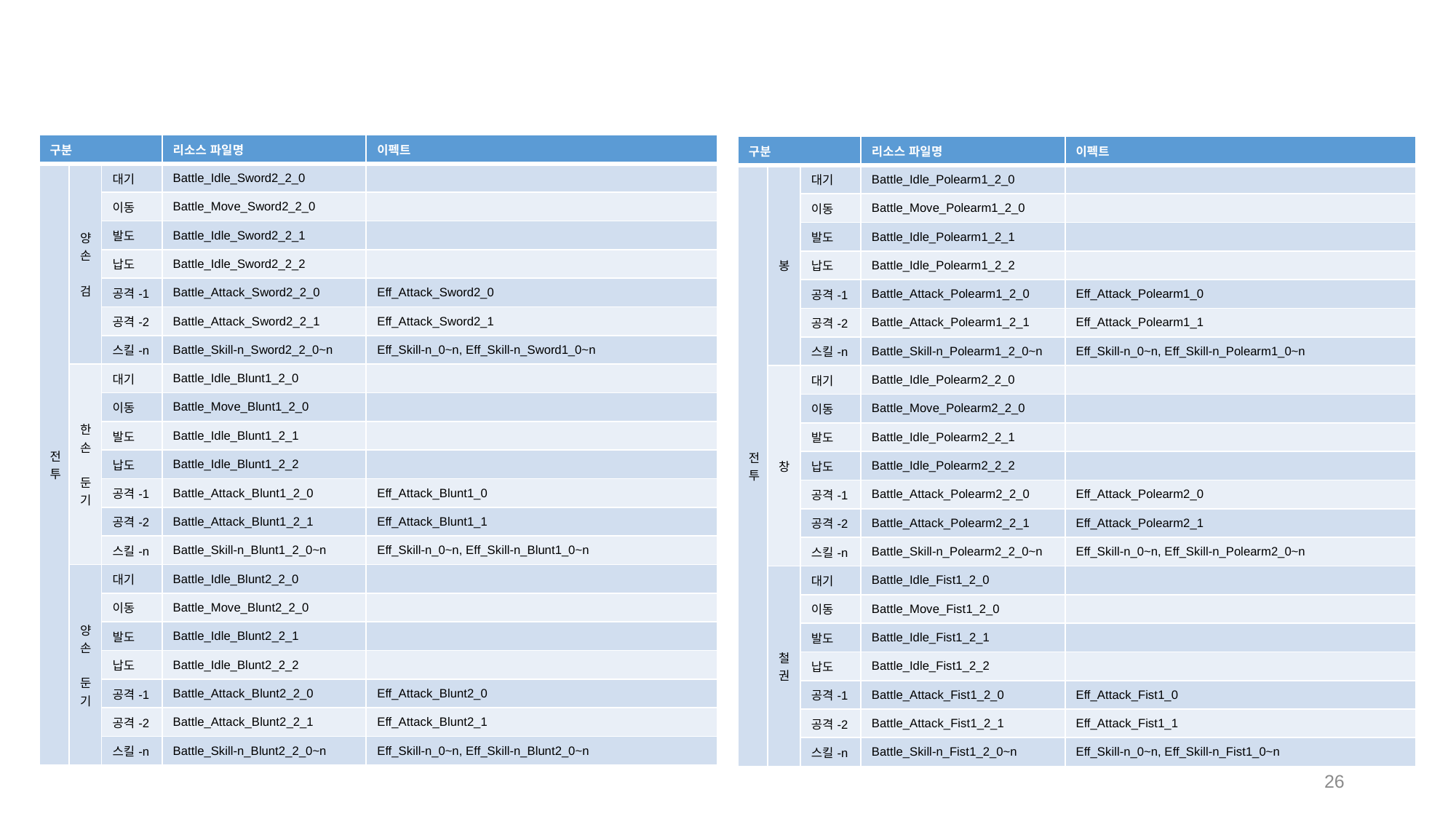

| 구분 |  | 구분 | 리소스 파일명 | 이펙트 |
| --- | --- | --- | --- | --- |
| 전투 | 양손 검 | 대기 | Battle\_Idle\_Sword2\_2\_0 |  |
|  |  | 이동 | Battle\_Move\_Sword2\_2\_0 |  |
|  |  | 발도 | Battle\_Idle\_Sword2\_2\_1 |  |
|  |  | 납도 | Battle\_Idle\_Sword2\_2\_2 |  |
|  |  | 공격-1 | Battle\_Attack\_Sword2\_2\_0 | Eff\_Attack\_Sword2\_0 |
|  |  | 공격-2 | Battle\_Attack\_Sword2\_2\_1 | Eff\_Attack\_Sword2\_1 |
|  |  | 스킬-n | Battle\_Skill-n\_Sword2\_2\_0~n | Eff\_Skill-n\_0~n, Eff\_Skill-n\_Sword1\_0~n |
|  | 한손 둔기 | 대기 | Battle\_Idle\_Blunt1\_2\_0 |  |
|  |  | 이동 | Battle\_Move\_Blunt1\_2\_0 |  |
|  |  | 발도 | Battle\_Idle\_Blunt1\_2\_1 |  |
|  |  | 납도 | Battle\_Idle\_Blunt1\_2\_2 |  |
|  |  | 공격-1 | Battle\_Attack\_Blunt1\_2\_0 | Eff\_Attack\_Blunt1\_0 |
|  |  | 공격-2 | Battle\_Attack\_Blunt1\_2\_1 | Eff\_Attack\_Blunt1\_1 |
|  |  | 스킬-n | Battle\_Skill-n\_Blunt1\_2\_0~n | Eff\_Skill-n\_0~n, Eff\_Skill-n\_Blunt1\_0~n |
|  | 양손 둔기 | 대기 | Battle\_Idle\_Blunt2\_2\_0 |  |
|  |  | 이동 | Battle\_Move\_Blunt2\_2\_0 |  |
|  |  | 발도 | Battle\_Idle\_Blunt2\_2\_1 |  |
|  |  | 납도 | Battle\_Idle\_Blunt2\_2\_2 |  |
|  |  | 공격-1 | Battle\_Attack\_Blunt2\_2\_0 | Eff\_Attack\_Blunt2\_0 |
|  |  | 공격-2 | Battle\_Attack\_Blunt2\_2\_1 | Eff\_Attack\_Blunt2\_1 |
|  |  | 스킬-n | Battle\_Skill-n\_Blunt2\_2\_0~n | Eff\_Skill-n\_0~n, Eff\_Skill-n\_Blunt2\_0~n |
| 구분 |  | 구분 | 리소스 파일명 | 이펙트 |
| --- | --- | --- | --- | --- |
| 전투 | 봉 | 대기 | Battle\_Idle\_Polearm1\_2\_0 |  |
|  |  | 이동 | Battle\_Move\_Polearm1\_2\_0 |  |
|  |  | 발도 | Battle\_Idle\_Polearm1\_2\_1 |  |
|  |  | 납도 | Battle\_Idle\_Polearm1\_2\_2 |  |
|  |  | 공격-1 | Battle\_Attack\_Polearm1\_2\_0 | Eff\_Attack\_Polearm1\_0 |
|  |  | 공격-2 | Battle\_Attack\_Polearm1\_2\_1 | Eff\_Attack\_Polearm1\_1 |
|  |  | 스킬-n | Battle\_Skill-n\_Polearm1\_2\_0~n | Eff\_Skill-n\_0~n, Eff\_Skill-n\_Polearm1\_0~n |
|  | 창 | 대기 | Battle\_Idle\_Polearm2\_2\_0 |  |
|  |  | 이동 | Battle\_Move\_Polearm2\_2\_0 |  |
|  |  | 발도 | Battle\_Idle\_Polearm2\_2\_1 |  |
|  |  | 납도 | Battle\_Idle\_Polearm2\_2\_2 |  |
|  |  | 공격-1 | Battle\_Attack\_Polearm2\_2\_0 | Eff\_Attack\_Polearm2\_0 |
|  |  | 공격-2 | Battle\_Attack\_Polearm2\_2\_1 | Eff\_Attack\_Polearm2\_1 |
|  |  | 스킬-n | Battle\_Skill-n\_Polearm2\_2\_0~n | Eff\_Skill-n\_0~n, Eff\_Skill-n\_Polearm2\_0~n |
|  | 철권 | 대기 | Battle\_Idle\_Fist1\_2\_0 |  |
|  |  | 이동 | Battle\_Move\_Fist1\_2\_0 |  |
|  |  | 발도 | Battle\_Idle\_Fist1\_2\_1 |  |
|  |  | 납도 | Battle\_Idle\_Fist1\_2\_2 |  |
|  |  | 공격-1 | Battle\_Attack\_Fist1\_2\_0 | Eff\_Attack\_Fist1\_0 |
|  |  | 공격-2 | Battle\_Attack\_Fist1\_2\_1 | Eff\_Attack\_Fist1\_1 |
|  |  | 스킬-n | Battle\_Skill-n\_Fist1\_2\_0~n | Eff\_Skill-n\_0~n, Eff\_Skill-n\_Fist1\_0~n |
26